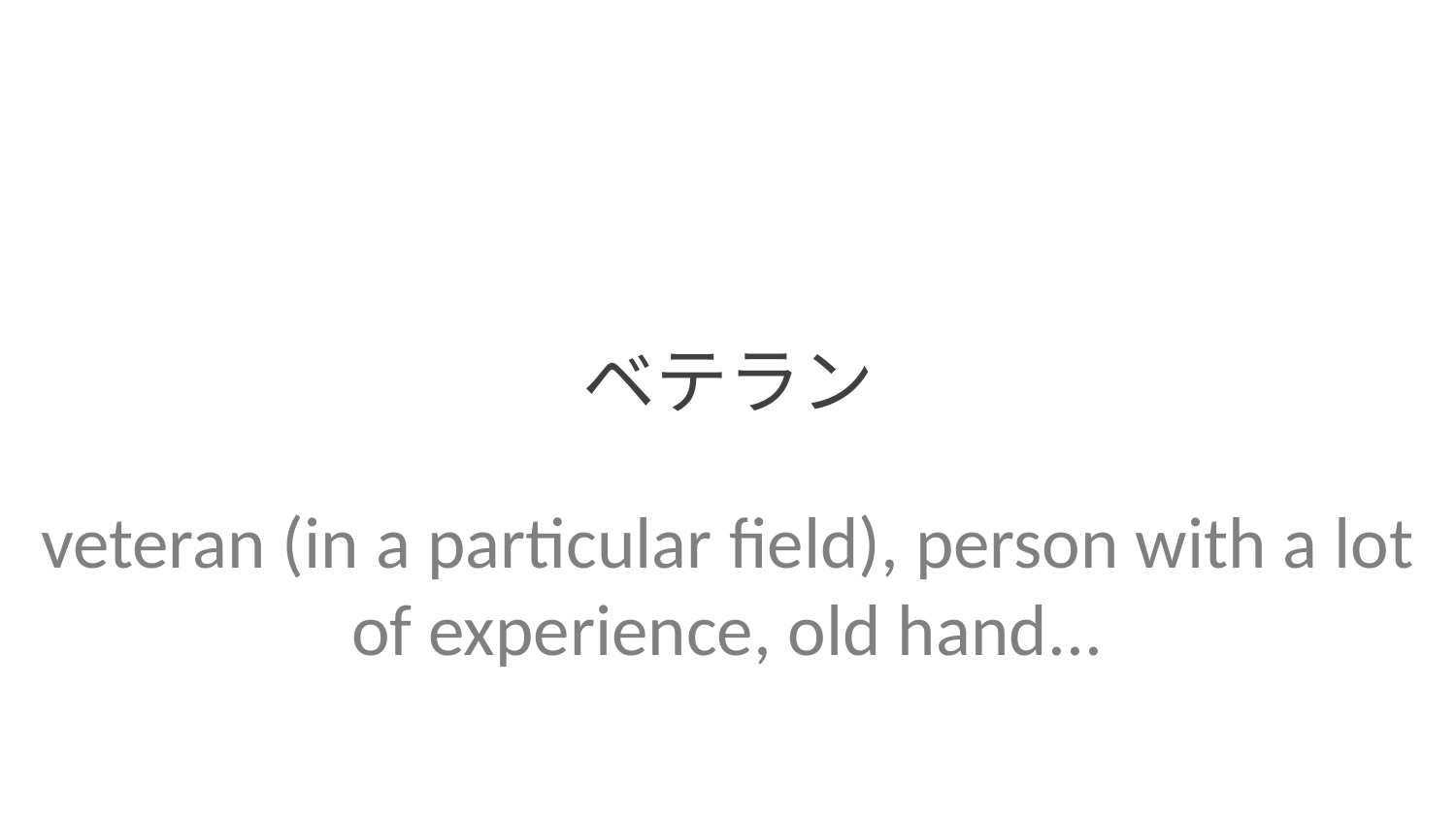

ベテラン
veteran (in a particular field), person with a lot of experience, old hand...